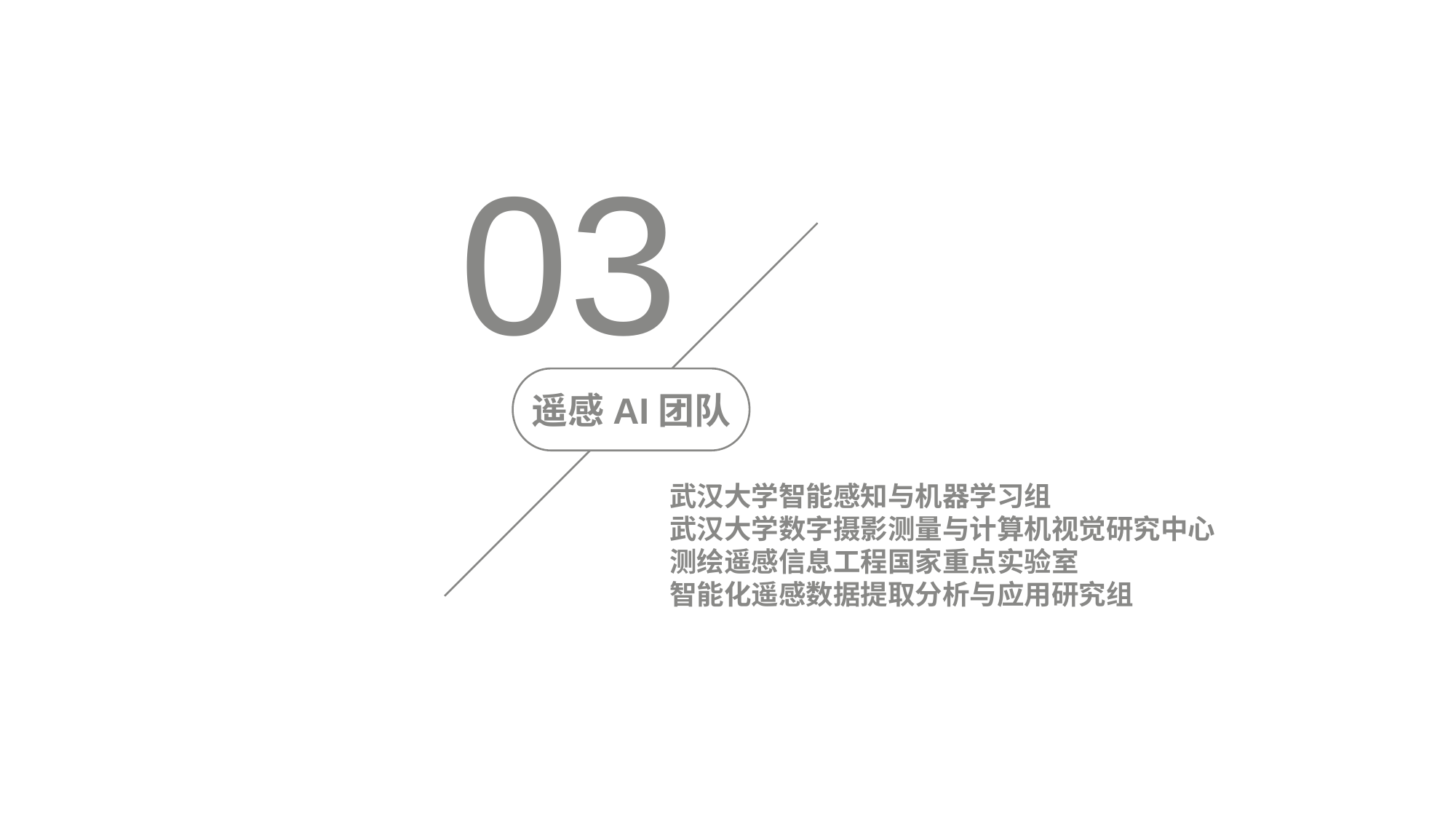

03

遥感AI团队
武汉大学智能感知与机器学习组
武汉大学数字摄影测量与计算机视觉研究中心
测绘遥感信息工程国家重点实验室
智能化遥感数据提取分析与应用研究组